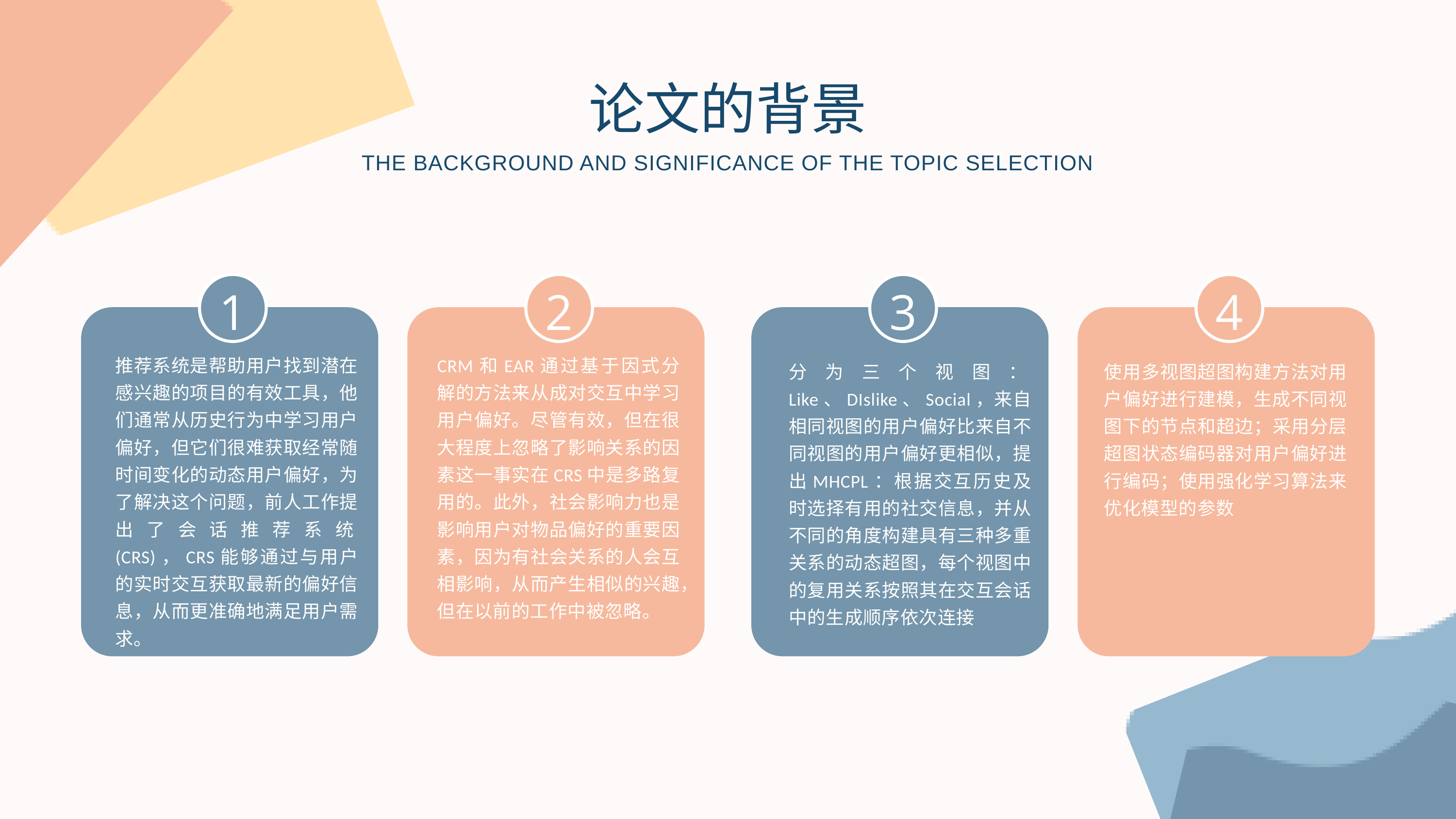

论文的背景
THE BACKGROUND AND SIGNIFICANCE OF THE TOPIC SELECTION
1
2
3
4

CRM和EAR通过基于因式分解的方法来从成对交互中学习用户偏好。尽管有效，但在很大程度上忽略了影响关系的因素这一事实在CRS中是多路复用的。此外，社会影响力也是影响用户对物品偏好的重要因素，因为有社会关系的人会互相影响，从而产生相似的兴趣，但在以前的工作中被忽略。

推荐系统是帮助用户找到潜在感兴趣的项目的有效工具，他们通常从历史行为中学习用户偏好，但它们很难获取经常随时间变化的动态用户偏好，为了解决这个问题，前人工作提出了会话推荐系统(CRS)，CRS能够通过与用户的实时交互获取最新的偏好信息，从而更准确地满足用户需求。

分为三个视图：Like、DIslike、Social，来自相同视图的用户偏好比来自不同视图的用户偏好更相似，提出MHCPL：根据交互历史及时选择有用的社交信息，并从不同的角度构建具有三种多重关系的动态超图，每个视图中的复用关系按照其在交互会话中的生成顺序依次连接

使用多视图超图构建方法对用户偏好进行建模，生成不同视图下的节点和超边；采用分层超图状态编码器对用户偏好进行编码；使用强化学习算法来优化模型的参数